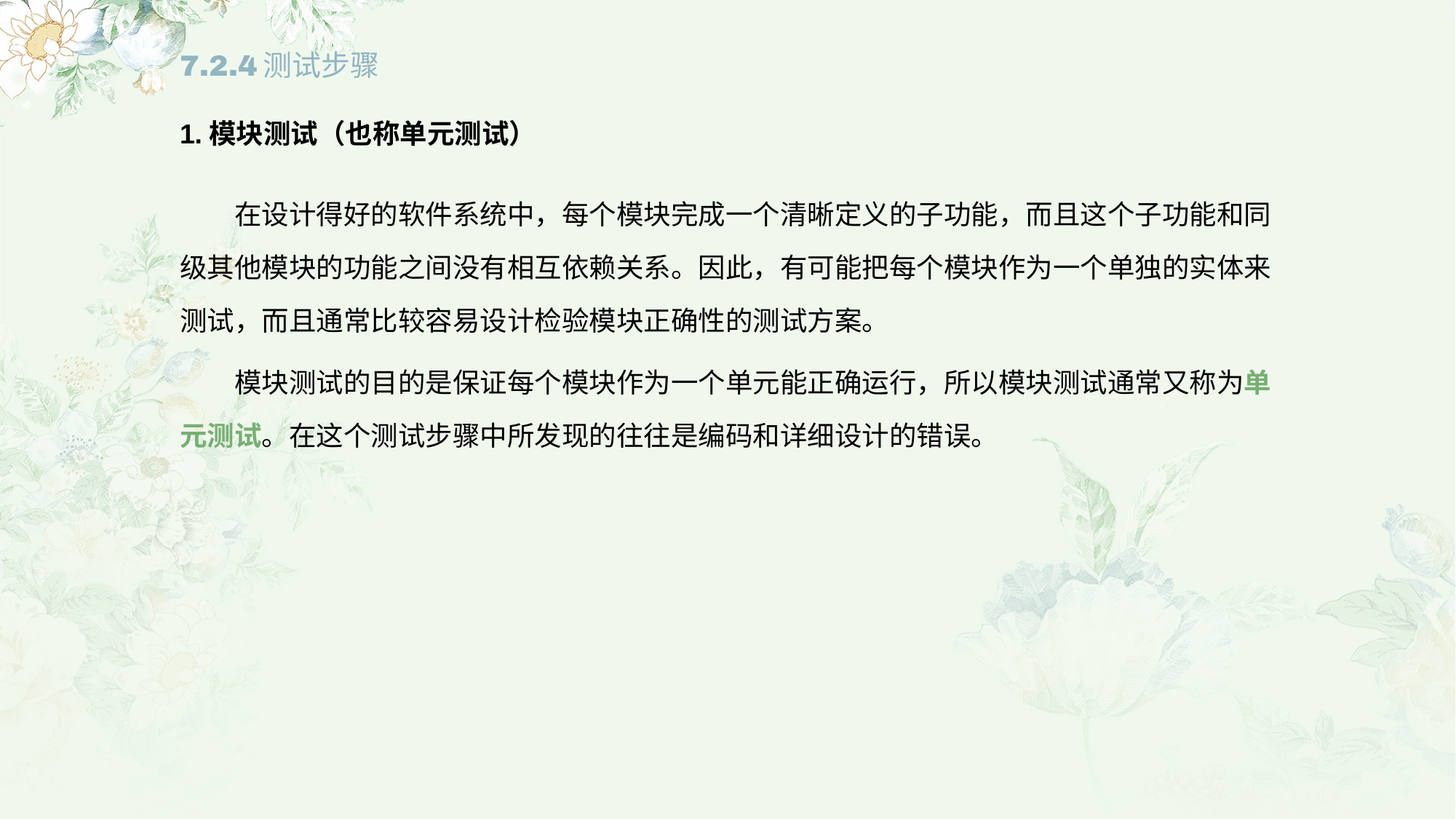

# 7.2.4测试步骤

在设计得好的软件系统中，每个模块完成一个清晰定义的子功能，而且这个子功能和同级其他模块的功能之间没有相互依赖关系。因此，有可能把每个模块作为一个单独的实体来测试，而且通常比较容易设计检验模块正确性的测试方案。
模块测试的目的是保证每个模块作为一个单元能正确运行，所以模块测试通常又称为单元测试。在这个测试步骤中所发现的往往是编码和详细设计的错误。
1.模块测试（也称单元测试）